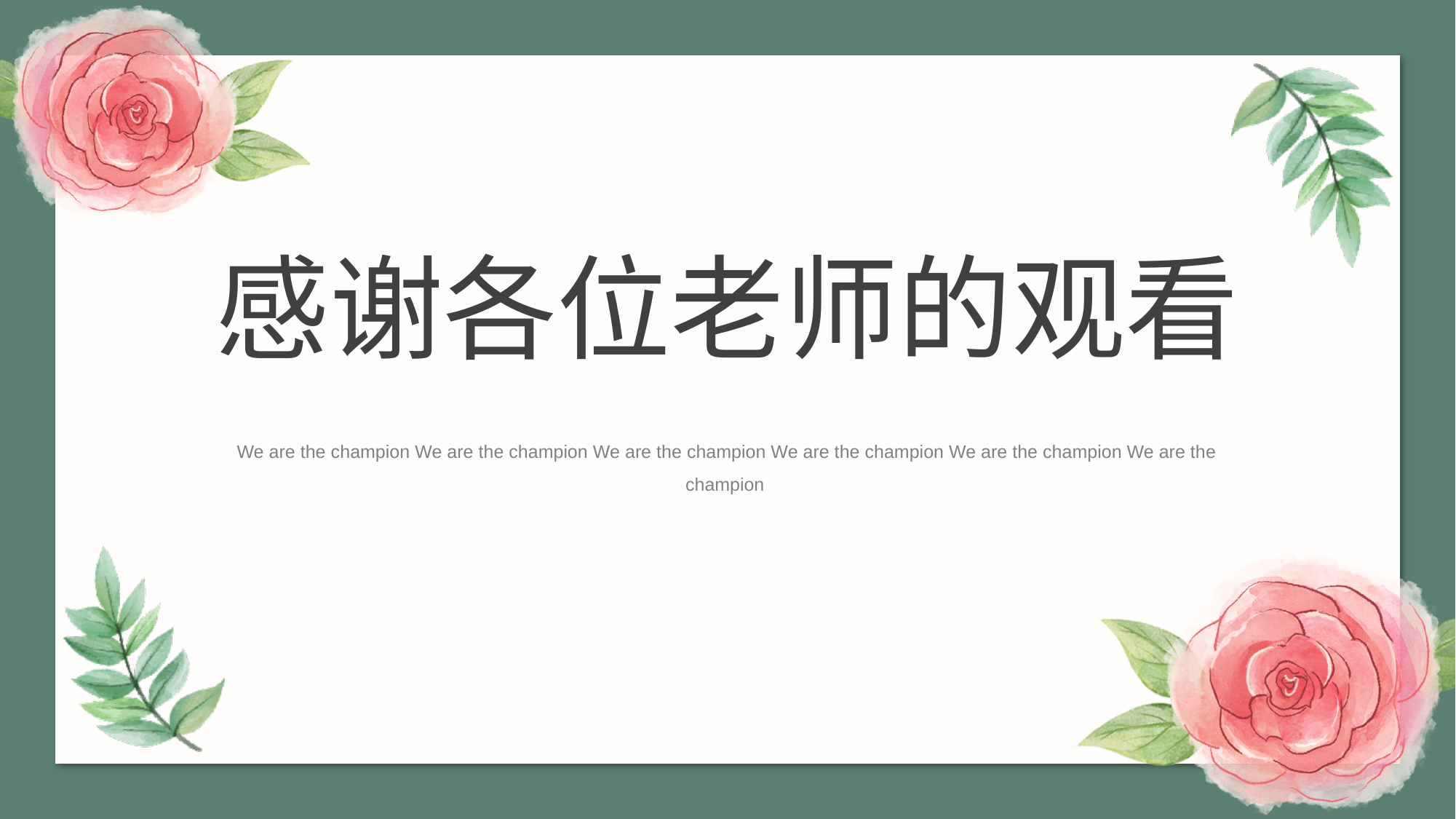

感谢各位老师的观看
We are the champion We are the champion We are the champion We are the champion We are the champion We are the champion